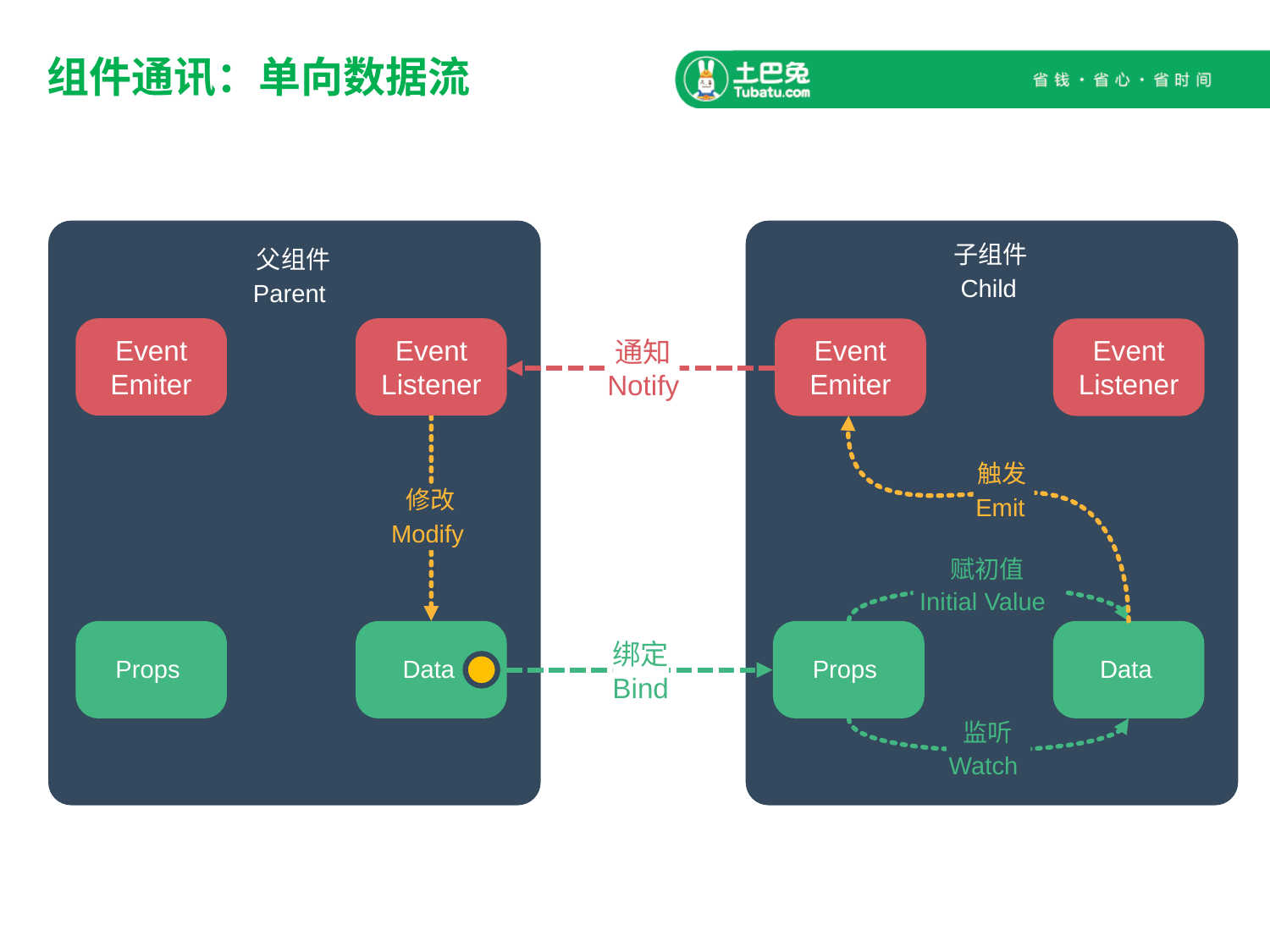

# 组件通讯：单向数据流

子组件
父组件
Child
Parent

Event
Emiter

Event
Listener

Event
Listener

Event
Emiter
通知
Notify

触发

修改

Emit
Modify
赋初值

Initial Value

绑定
Bind

Props
Data

Props
Data

监听

Watch